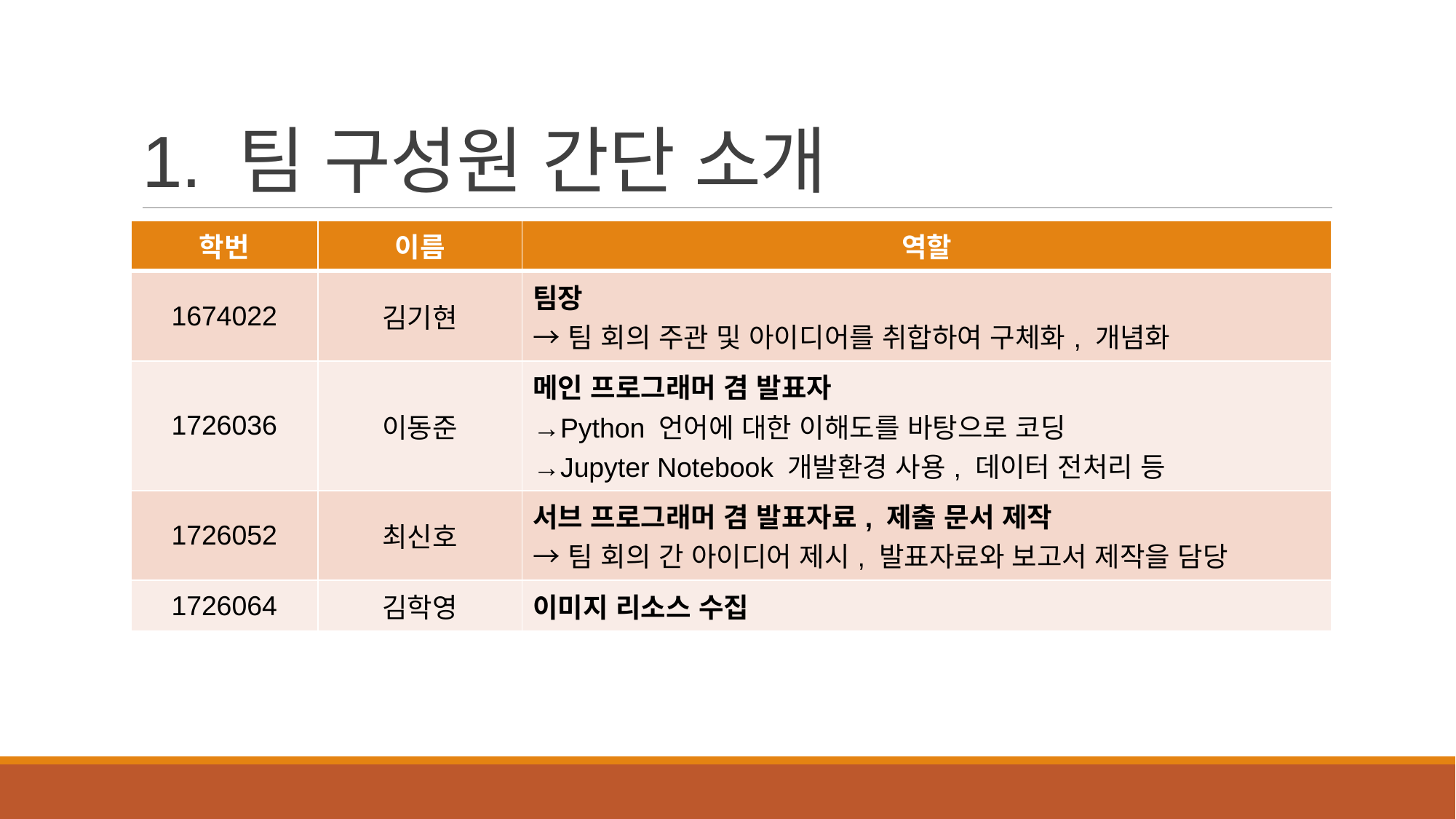

# 1. 팀 구성원 간단 소개
| 학번 | 이름 | 역할 |
| --- | --- | --- |
| 1674022 | 김기현 | 팀장 →팀 회의 주관 및 아이디어를 취합하여 구체화, 개념화 |
| 1726036 | 이동준 | 메인 프로그래머 겸 발표자 →Python 언어에 대한 이해도를 바탕으로 코딩 →Jupyter Notebook 개발환경 사용, 데이터 전처리 등 |
| 1726052 | 최신호 | 서브 프로그래머 겸 발표자료, 제출 문서 제작 →팀 회의 간 아이디어 제시, 발표자료와 보고서 제작을 담당 |
| 1726064 | 김학영 | 이미지 리소스 수집 |